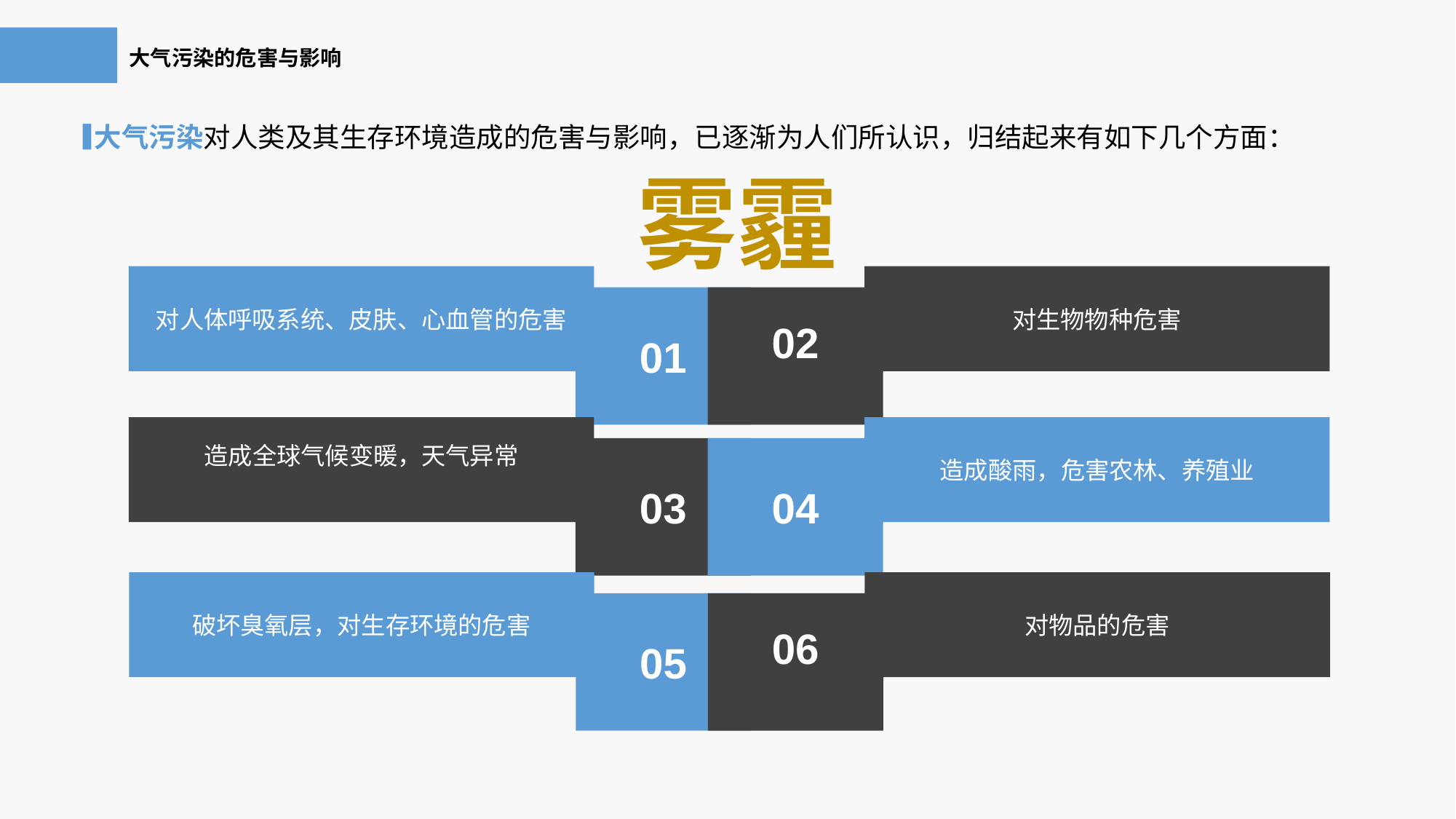

大气污染的危害与影响
大气污染对人类及其生存环境造成的危害与影响，已逐渐为人们所认识，归结起来有如下几个方面：

雾霾
对人体呼吸系统、皮肤、心血管的危害
对生物物种危害
01
02

造成全球气候变暖，天气异常

造成酸雨，危害农林、养殖业
03
04
破坏臭氧层，对生存环境的危害
对物品的危害
05
06